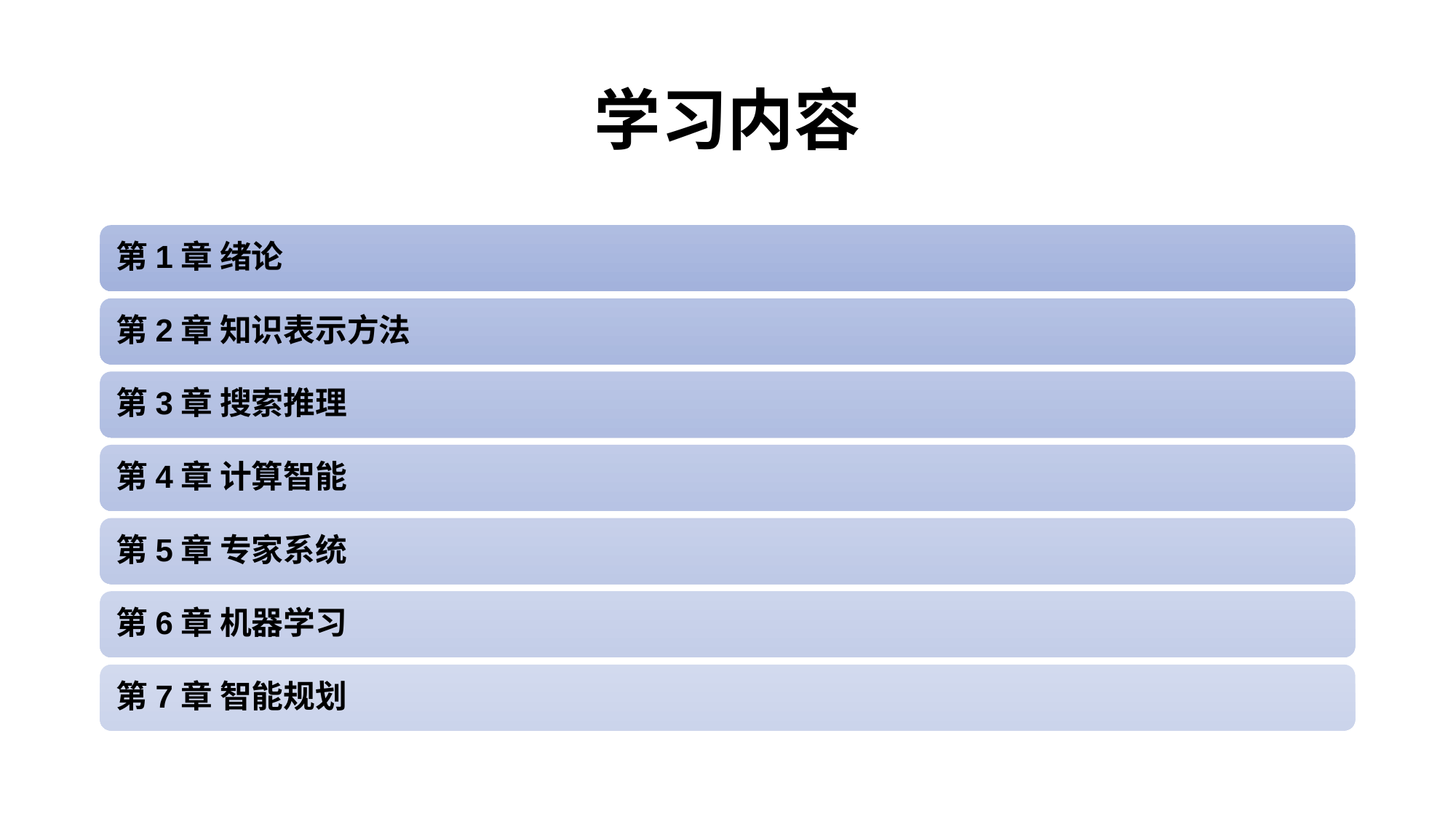

# 学习内容
第1章 绪论
第2章 知识表示方法
第3章 搜索推理
第4章 计算智能
第5章 专家系统
第6章 机器学习
第7章 智能规划